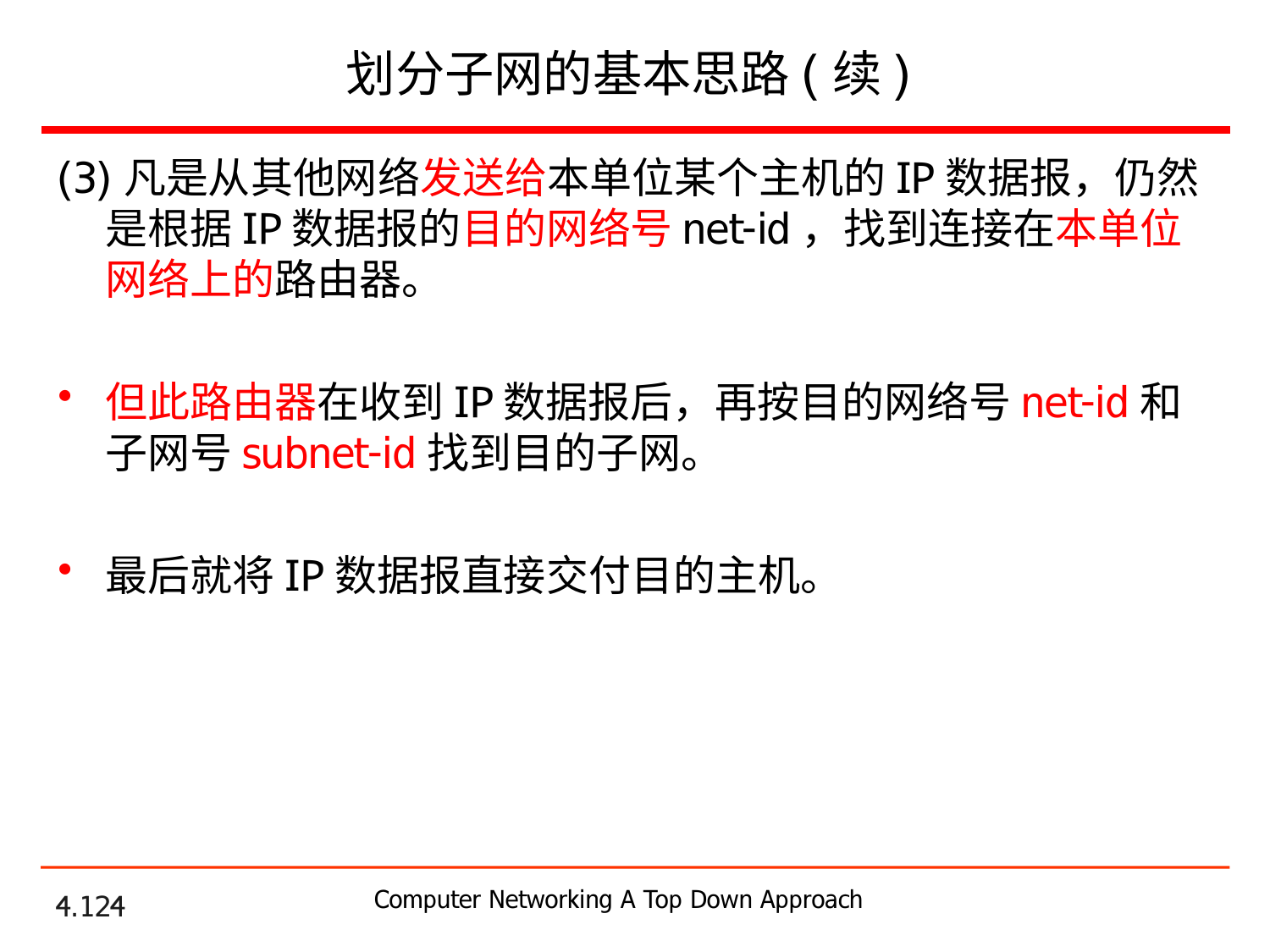

# 划分子网的基本思路(续)
(3)凡是从其他网络发送给本单位某个主机的IP数据报，仍然是根据IP数据报的目的网络号net-id，找到连接在本单位网络上的路由器。

但此路由器在收到IP数据报后，再按目的网络号net-id和子网号subnet-id找到目的子网。

最后就将IP数据报直接交付目的主机。